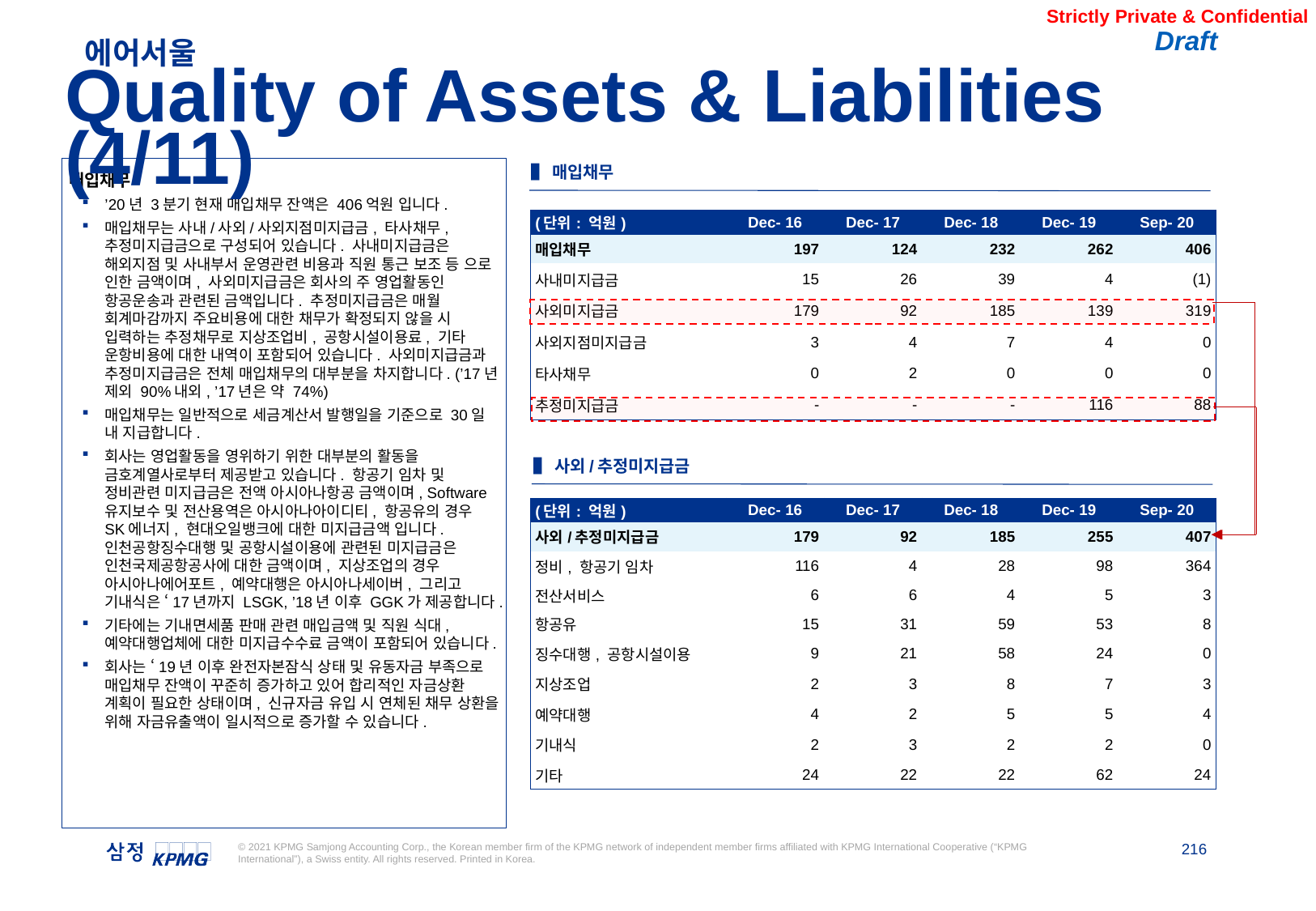

에어서울
Quality of Assets & Liabilities (4/11)
▌매입채무

매입채무
’20년 3분기 현재 매입채무 잔액은 406억원 입니다.
매입채무는 사내/사외/사외지점미지급금, 타사채무, 추정미지급금으로 구성되어 있습니다. 사내미지급금은 해외지점 및 사내부서 운영관련 비용과 직원 통근 보조 등 으로 인한 금액이며, 사외미지급금은 회사의 주 영업활동인 항공운송과 관련된 금액입니다. 추정미지급금은 매월 회계마감까지 주요비용에 대한 채무가 확정되지 않을 시 입력하는 추정채무로 지상조업비, 공항시설이용료, 기타 운항비용에 대한 내역이 포함되어 있습니다. 사외미지급금과 추정미지급금은 전체 매입채무의 대부분을 차지합니다. (’17년 제외 90%내외, ’17년은 약 74%)
매입채무는 일반적으로 세금계산서 발행일을 기준으로 30일 내 지급합니다.
회사는 영업활동을 영위하기 위한 대부분의 활동을 금호계열사로부터 제공받고 있습니다. 항공기 임차 및 정비관련 미지급금은 전액 아시아나항공 금액이며, Software 유지보수 및 전산용역은 아시아나아이디티, 항공유의 경우 SK에너지, 현대오일뱅크에 대한 미지급금액 입니다. 인천공항징수대행 및 공항시설이용에 관련된 미지급금은 인천국제공항공사에 대한 금액이며, 지상조업의 경우 아시아나에어포트, 예약대행은 아시아나세이버, 그리고 기내식은 ‘17년까지 LSGK, ’18년 이후 GGK가 제공합니다.
기타에는 기내면세품 판매 관련 매입금액 및 직원 식대, 예약대행업체에 대한 미지급수수료 금액이 포함되어 있습니다.
회사는 ‘19년 이후 완전자본잠식 상태 및 유동자금 부족으로  매입채무 잔액이 꾸준히 증가하고 있어 합리적인 자금상환 계획이 필요한 상태이며, 신규자금 유입 시 연체된 채무 상환을 위해 자금유출액이 일시적으로 증가할 수 있습니다.

| (단위: 억원) | Dec- 16 | Dec- 17 | Dec- 18 | Dec- 19 | Sep- 20 |
| --- | --- | --- | --- | --- | --- |
| 매입채무 | 197 | 124 | 232 | 262 | 406 |
| 사내미지급금 | 15 | 26 | 39 | 4 | (1) |
| 사외미지급금 | 179 | 92 | 185 | 139 | 319 |
| 사외지점미지급금 | 3 | 4 | 7 | 4 | 0 |
| 타사채무 | 0 | 2 | 0 | 0 | 0 |
| 추정미지급금 | - | - | - | 116 | 88 |

▌사외/추정미지급금

| (단위: 억원) | Dec- 16 | Dec- 17 | Dec- 18 | Dec- 19 | Sep- 20 |
| --- | --- | --- | --- | --- | --- |
| 사외/추정미지급금 | 179 | 92 | 185 | 255 | 407 |
| 정비, 항공기 임차 | 116 | 4 | 28 | 98 | 364 |
| 전산서비스 | 6 | 6 | 4 | 5 | 3 |
| 항공유 | 15 | 31 | 59 | 53 | 8 |
| 징수대행, 공항시설이용 | 9 | 21 | 58 | 24 | 0 |
| 지상조업 | 2 | 3 | 8 | 7 | 3 |
| 예약대행 | 4 | 2 | 5 | 5 | 4 |
| 기내식 | 2 | 3 | 2 | 2 | 0 |
| 기타 | 24 | 22 | 22 | 62 | 24 |